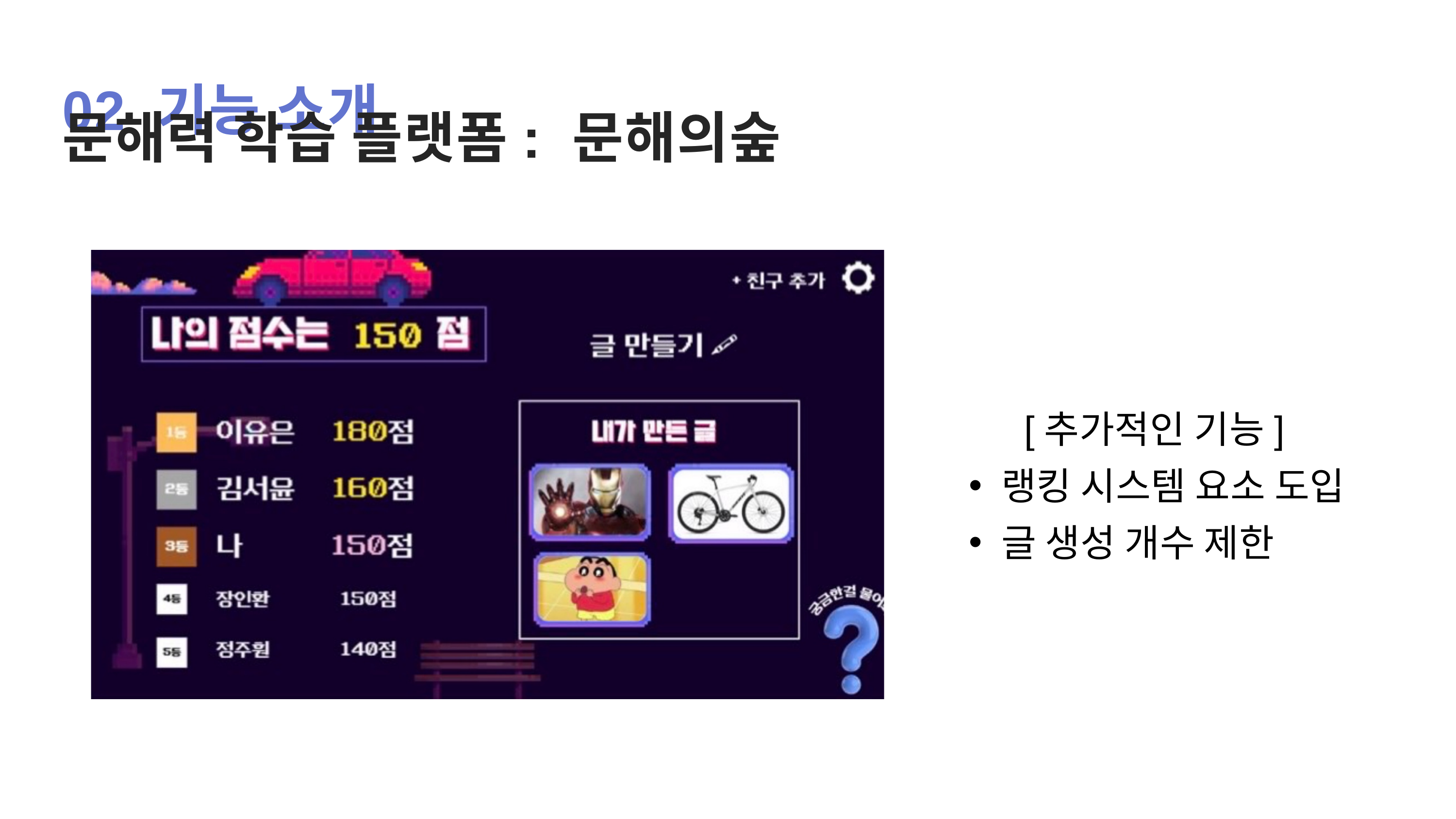

02 기능 소개
문해력 학습 플랫폼: 문해의숲

        [추가적인 기능]
랭킹 시스템 요소 도입
글 생성 개수 제한